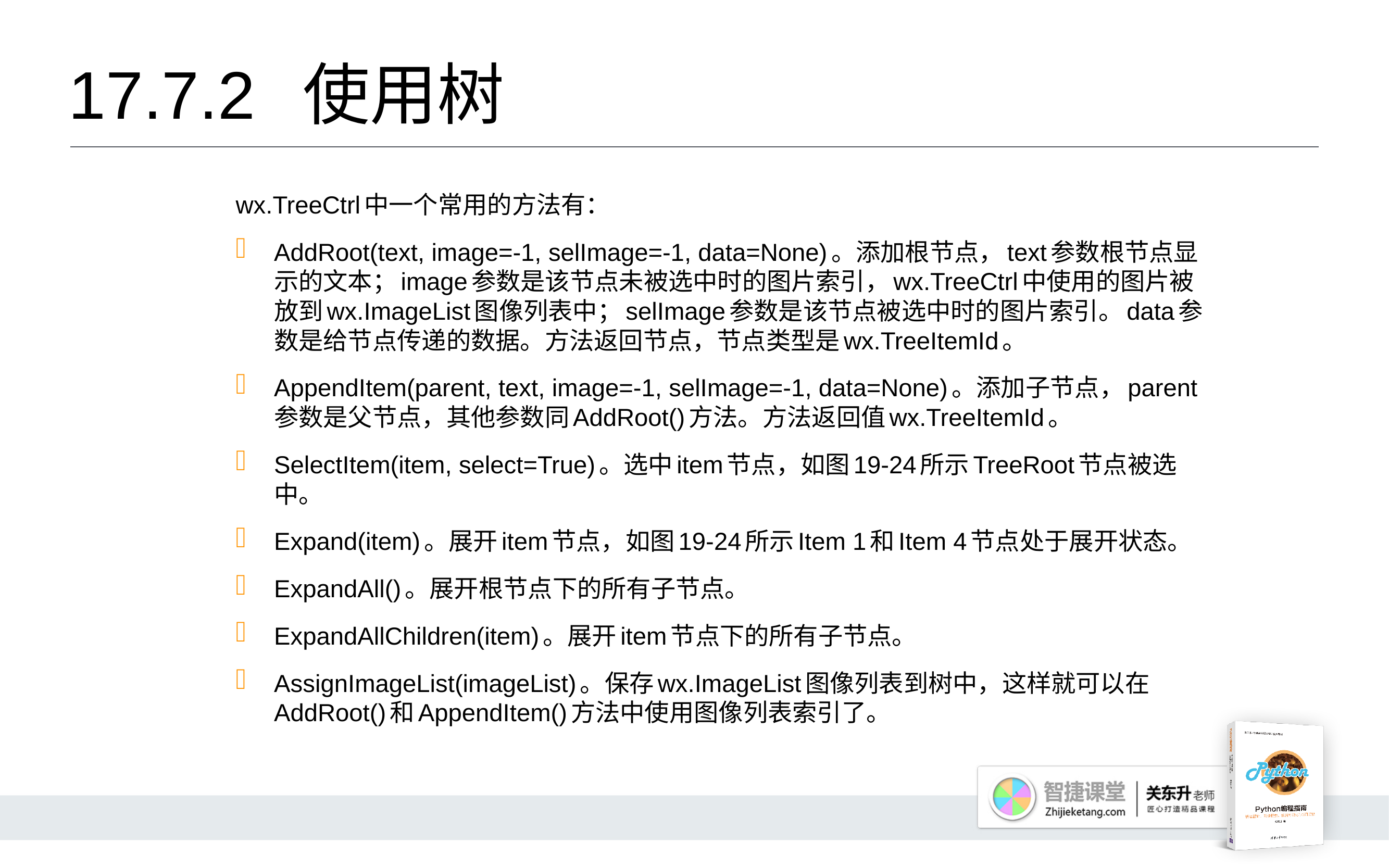

# 17.7.2 	使用树
wx.TreeCtrl中一个常用的方法有：
AddRoot(text, image=-1, selImage=-1, data=None)。添加根节点，text参数根节点显示的文本；image参数是该节点未被选中时的图片索引，wx.TreeCtrl中使用的图片被放到wx.ImageList图像列表中；selImage参数是该节点被选中时的图片索引。data参数是给节点传递的数据。方法返回节点，节点类型是wx.TreeItemId。
AppendItem(parent, text, image=-1, selImage=-1, data=None)。添加子节点，parent 参数是父节点，其他参数同AddRoot()方法。方法返回值wx.TreeItemId。
SelectItem(item, select=True)。选中item节点，如图19-24所示TreeRoot节点被选中。
Expand(item)。展开item节点，如图19-24所示Item 1和Item 4节点处于展开状态。
ExpandAll()。展开根节点下的所有子节点。
ExpandAllChildren(item)。展开item节点下的所有子节点。
AssignImageList(imageList)。保存wx.ImageList图像列表到树中，这样就可以在AddRoot()和AppendItem()方法中使用图像列表索引了。